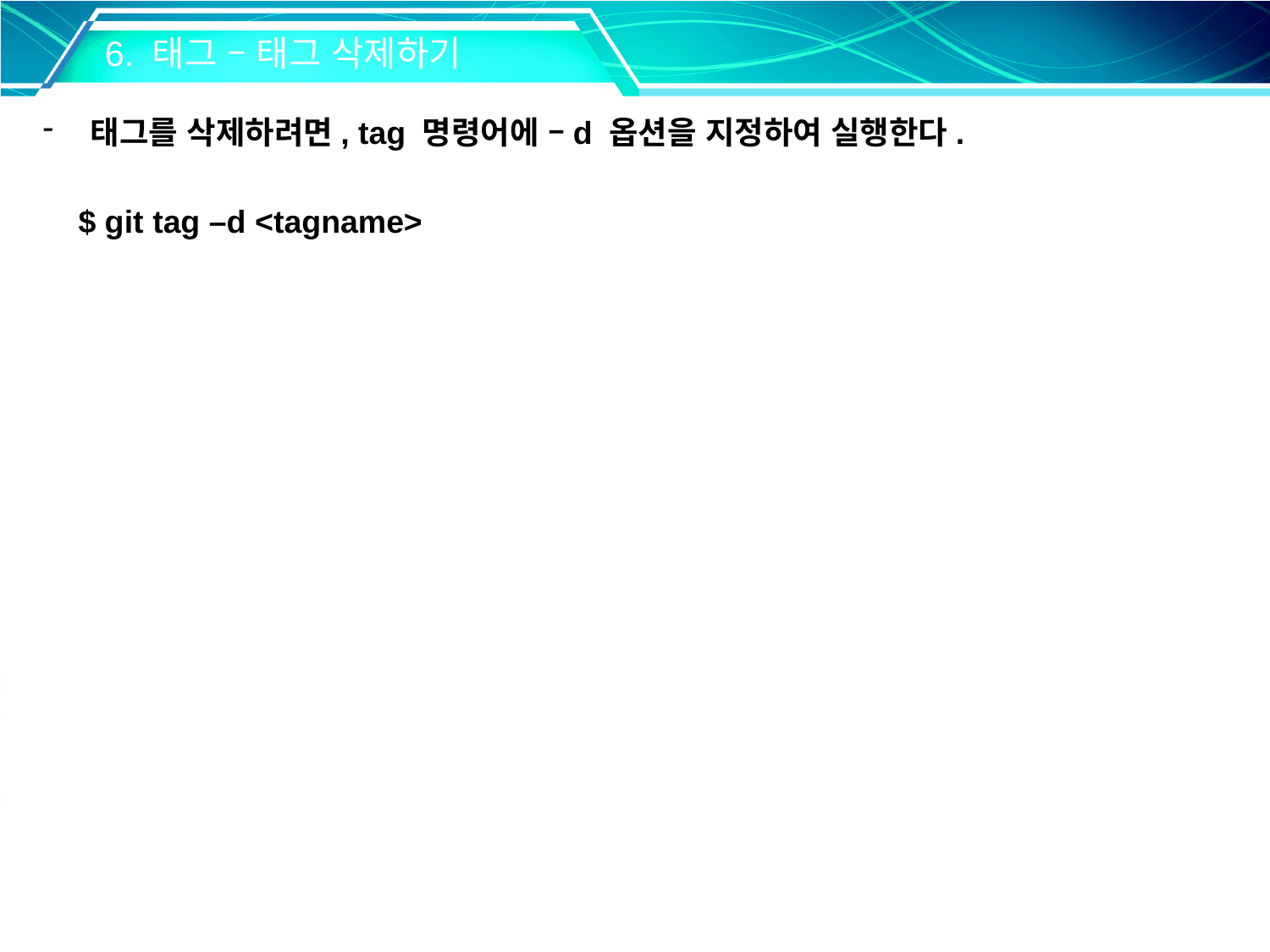

6. 태그 – 태그 삭제하기
태그를 삭제하려면, tag 명령어에 –d 옵션을 지정하여 실행한다.

    $ git tag –d <tagname>